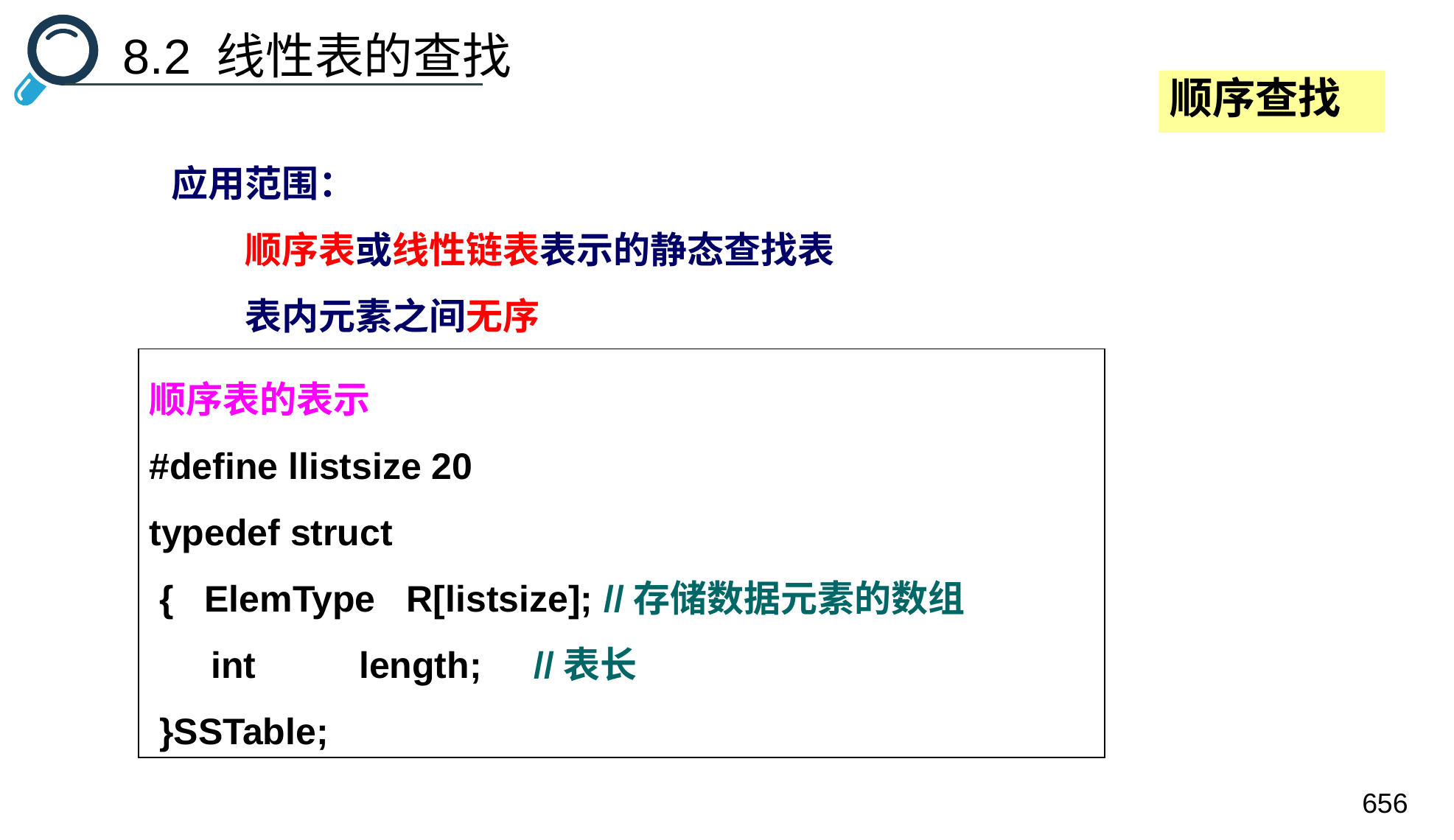

8.2 线性表的查找
顺序查找
应用范围：
　　顺序表或线性链表表示的静态查找表
　　表内元素之间无序

顺序表的表示
#define llistsize 20
typedef struct
 {   ElemType   R[listsize]; //存储数据元素的数组
      int          length;     //表长
 }SSTable;
656